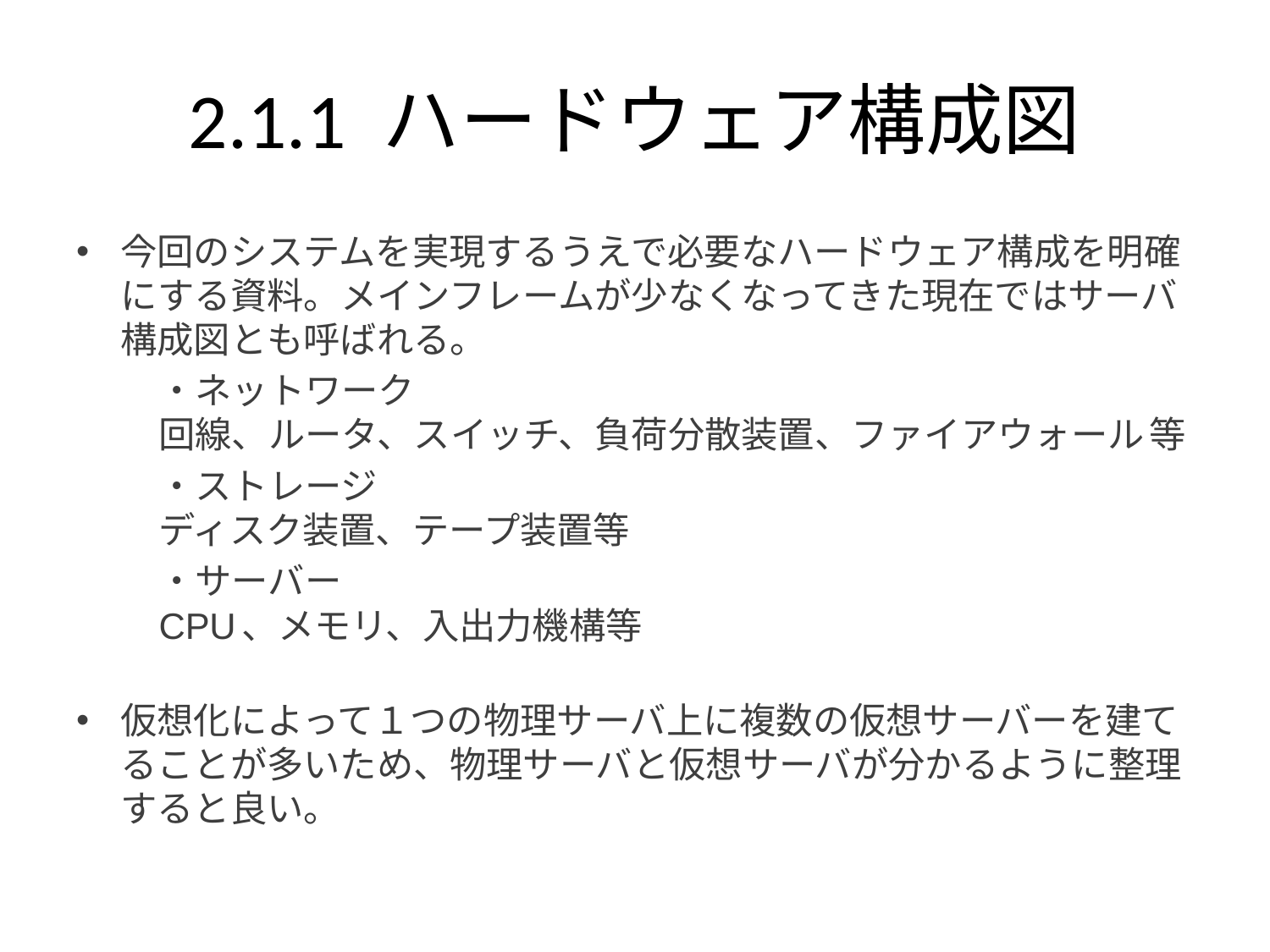

# 2.1.1 ハードウェア構成図
今回のシステムを実現するうえで必要なハードウェア構成を明確にする資料。メインフレームが少なくなってきた現在ではサーバ構成図とも呼ばれる。
	・ネットワーク
	回線、ルータ、スイッチ、負荷分散装置、ファイアウォール	等
	・ストレージ
	ディスク装置、テープ装置等
	・サーバー
	CPU、メモリ、入出力機構等
仮想化によって１つの物理サーバ上に複数の仮想サーバーを建てることが多いため、物理サーバと仮想サーバが分かるように整理すると良い。